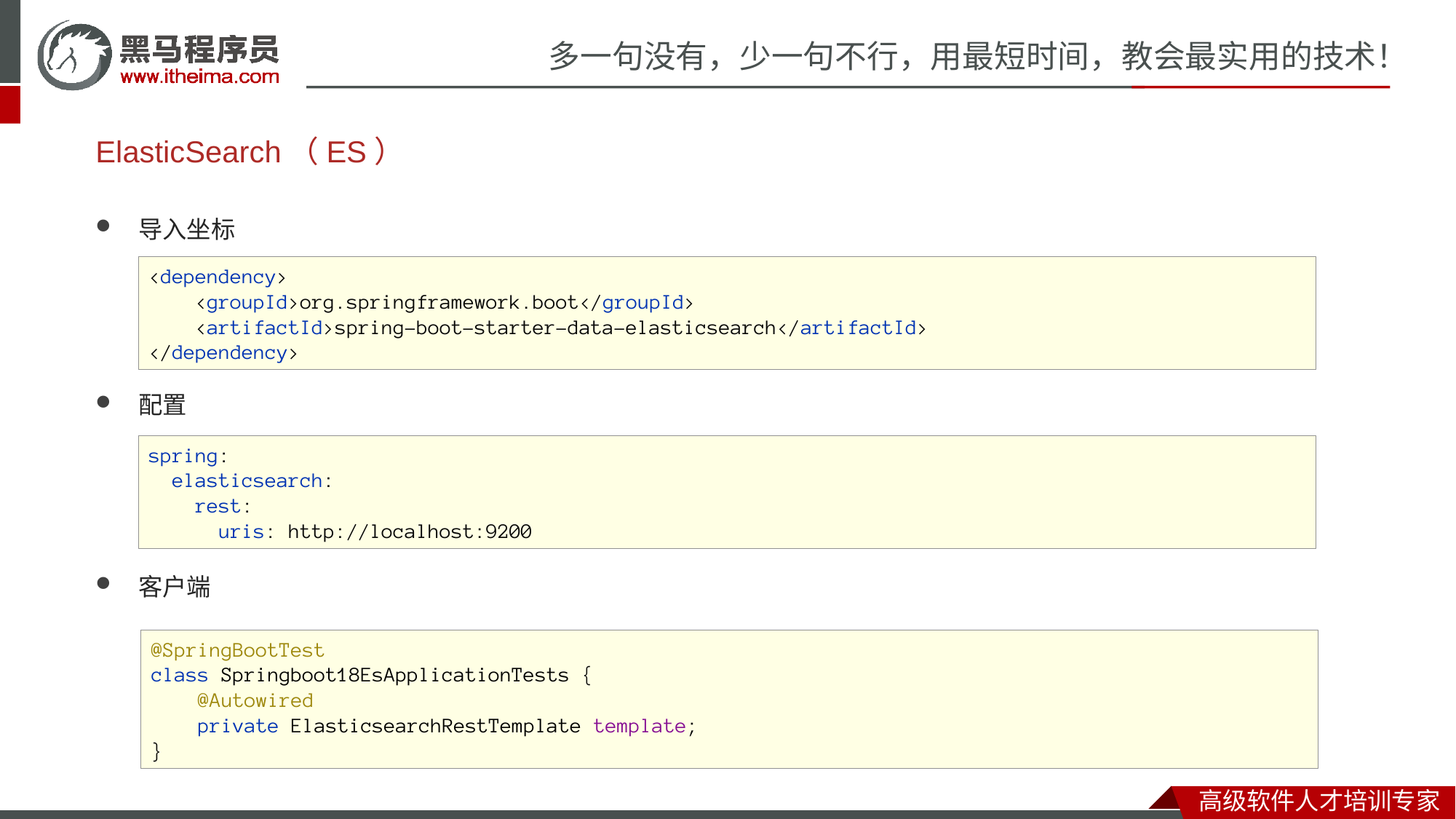

# ElasticSearch（ES）
导入坐标

配置

客户端

<dependency>
    <groupId>org.springframework.boot</groupId>
    <artifactId>spring-boot-starter-data-elasticsearch</artifactId>
</dependency>
spring:
  elasticsearch:
    rest:
      uris: http://localhost:9200
@SpringBootTest
class Springboot18EsApplicationTests {
    @Autowired
    private ElasticsearchRestTemplate template;
}